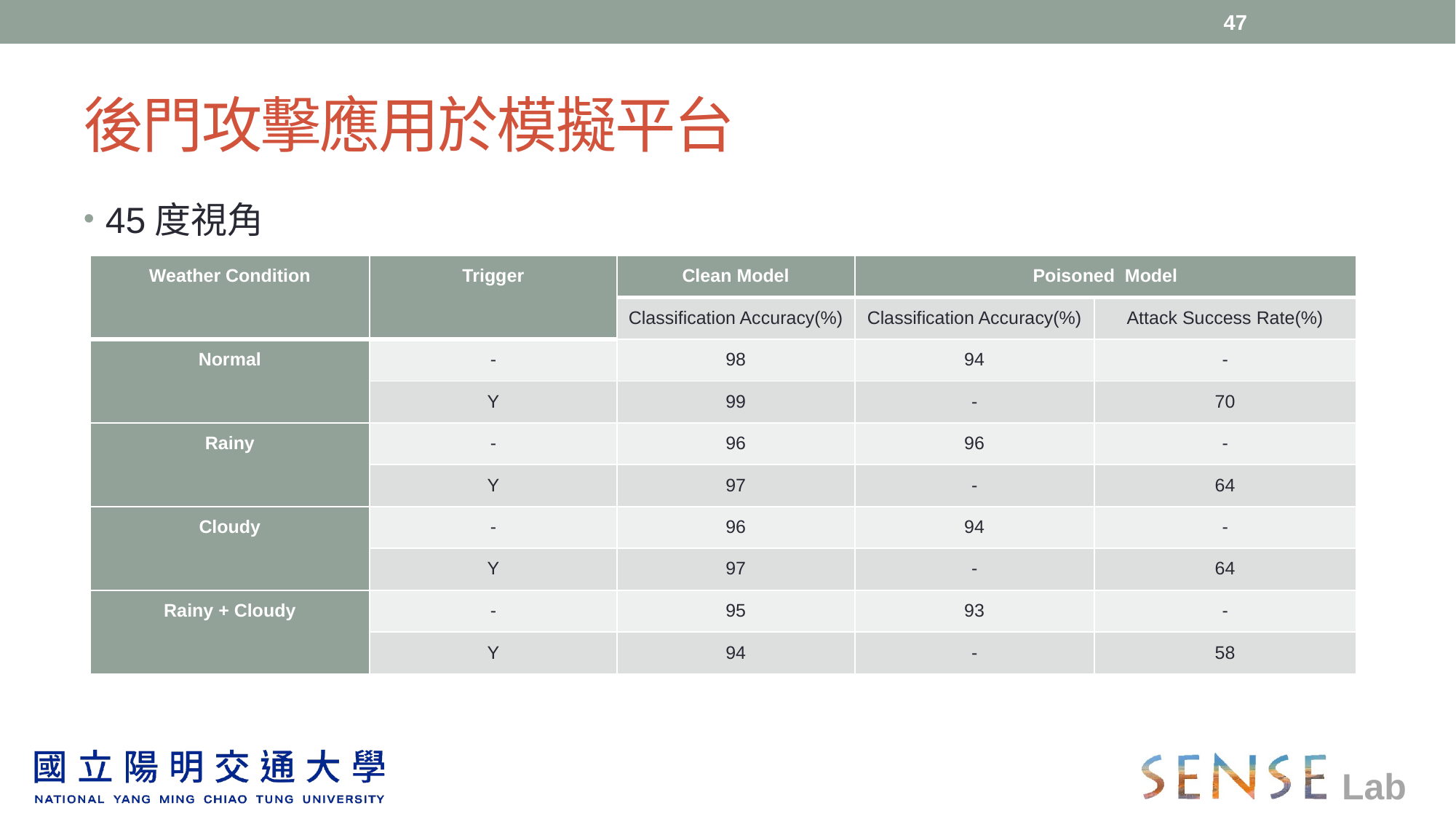

47
# 後門攻擊應用於模擬平台
45度視角
| Weather Condition | Trigger | Clean Model | Poisoned Model |  |
| --- | --- | --- | --- | --- |
|  |  | Classification Accuracy(%) | Classification Accuracy(%) | Attack Success Rate(%) |
| Normal | - | 98 | 94 | - |
|  | Y | 99 | - | 70 |
| Rainy | - | 96 | 96 | - |
|  | Y | 97 | - | 64 |
| Cloudy | - | 96 | 94 | - |
|  | Y | 97 | - | 64 |
| Rainy + Cloudy | - | 95 | 93 | - |
|  | Y | 94 | - | 58 |